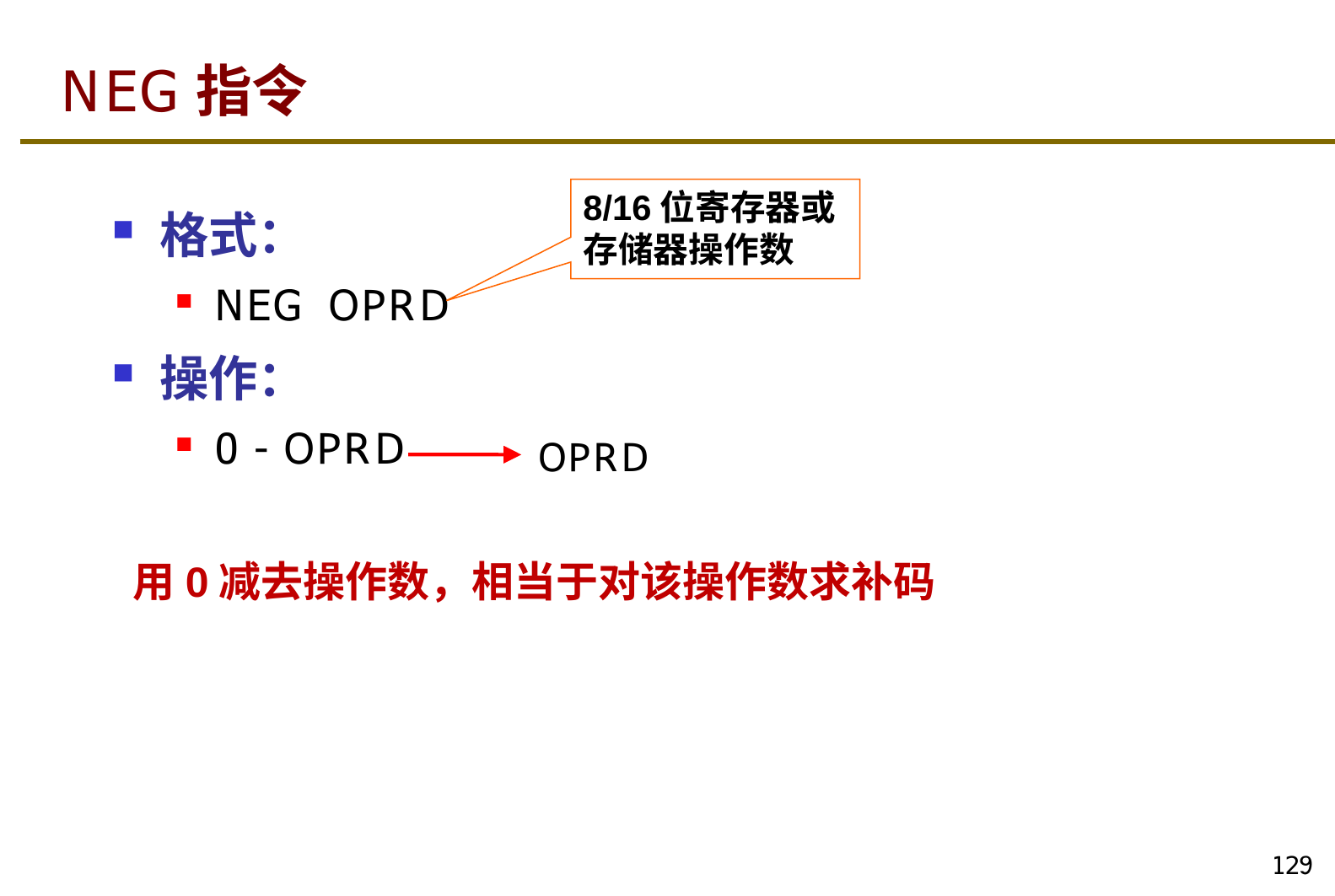

# NEG指令
8/16位寄存器或存储器操作数
格式：
NEG  OPRD
操作：
0 - OPRD
OPRD

用0减去操作数，相当于对该操作数求补码
129